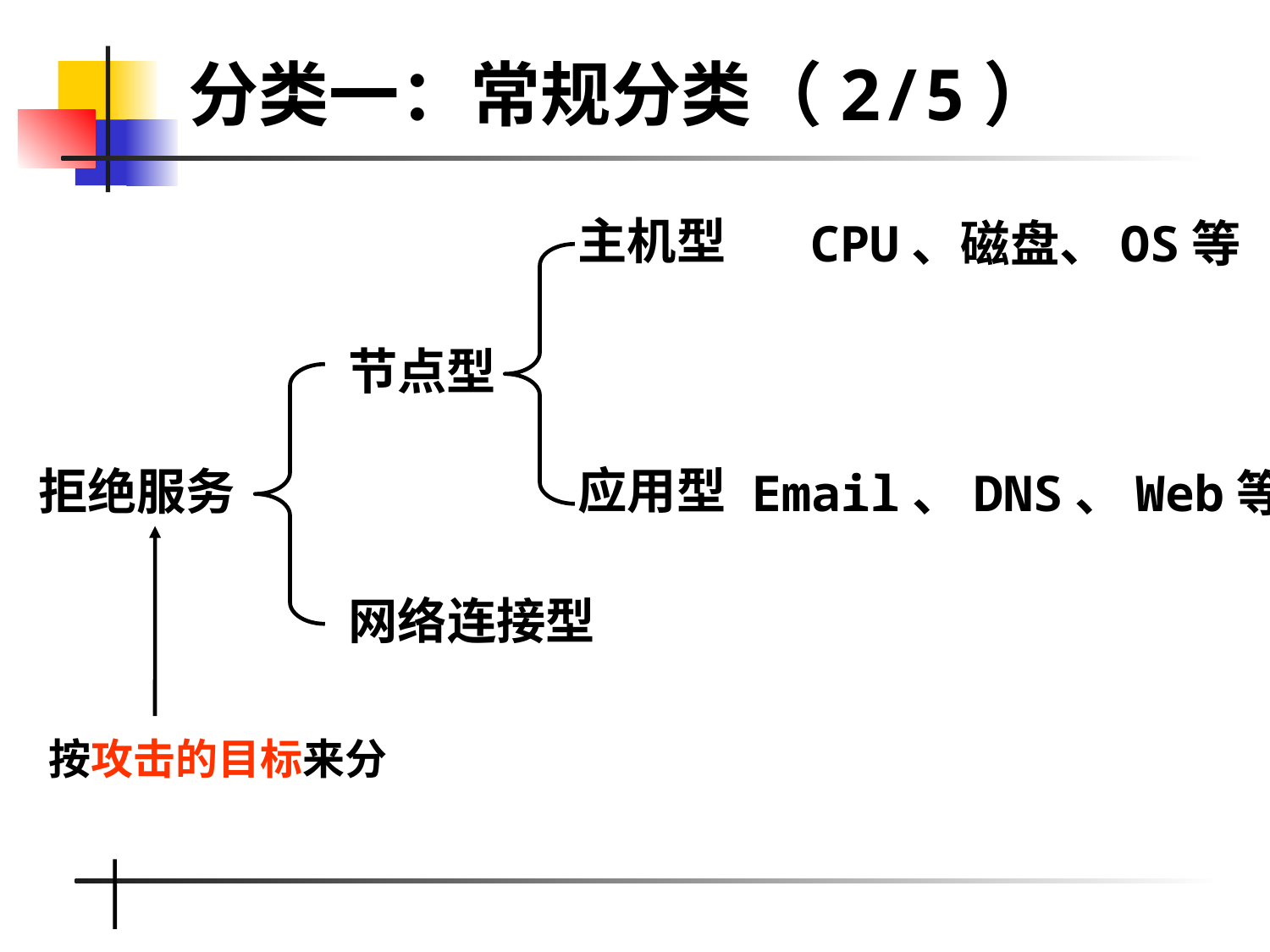

分类一：常规分类（2/5）
主机型

应用型
CPU、磁盘、OS等
节点型

网络连接型
拒绝服务
Email、DNS、Web等

按攻击的目标来分